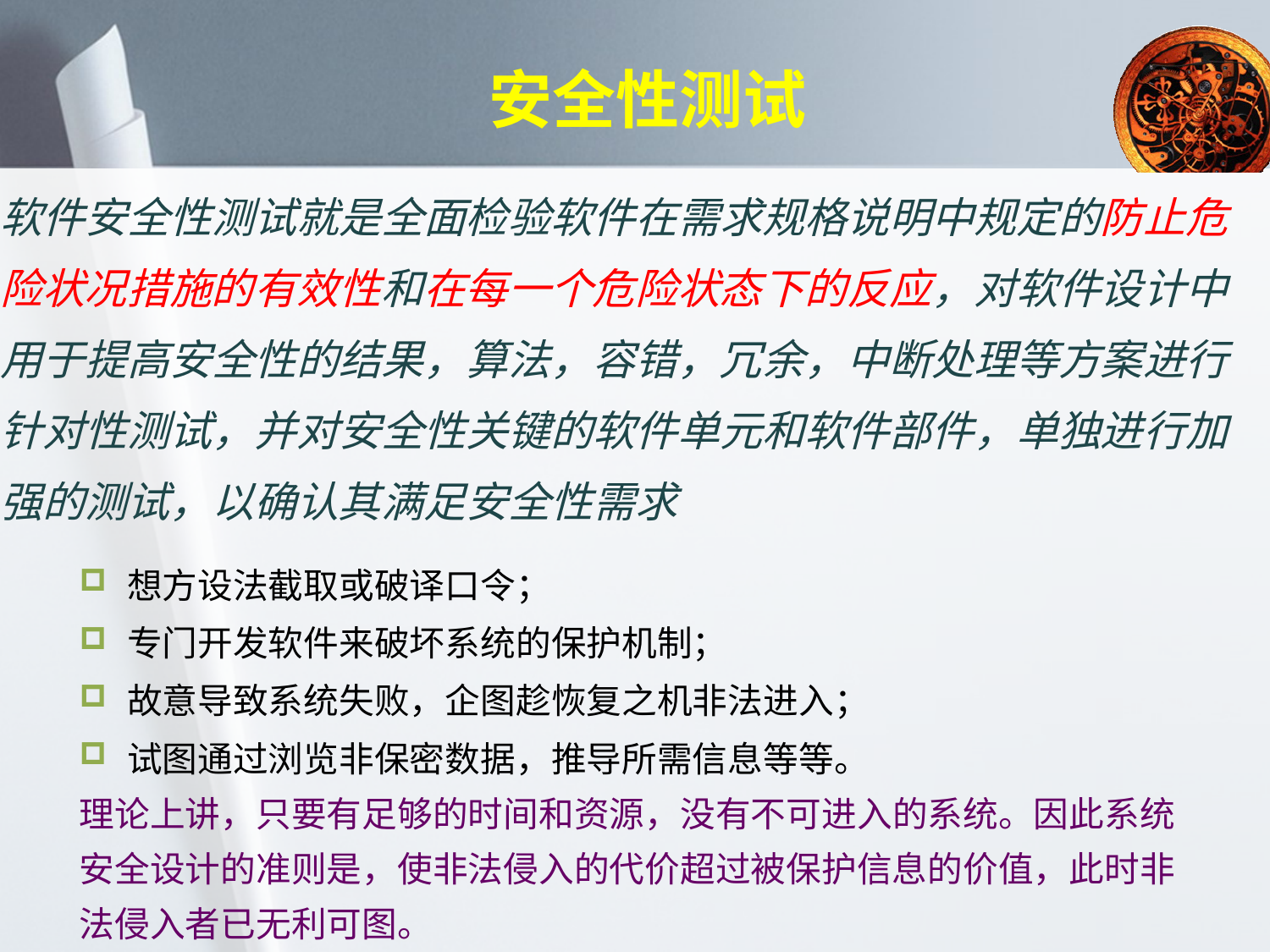

# 安全性测试
软件安全性测试就是全面检验软件在需求规格说明中规定的防止危险状况措施的有效性和在每一个危险状态下的反应，对软件设计中用于提高安全性的结果，算法，容错，冗余，中断处理等方案进行针对性测试，并对安全性关键的软件单元和软件部件，单独进行加强的测试，以确认其满足安全性需求
想方设法截取或破译口令；
专门开发软件来破坏系统的保护机制；
故意导致系统失败，企图趁恢复之机非法进入；
试图通过浏览非保密数据，推导所需信息等等。
理论上讲，只要有足够的时间和资源，没有不可进入的系统。因此系统安全设计的准则是，使非法侵入的代价超过被保护信息的价值，此时非法侵入者已无利可图。